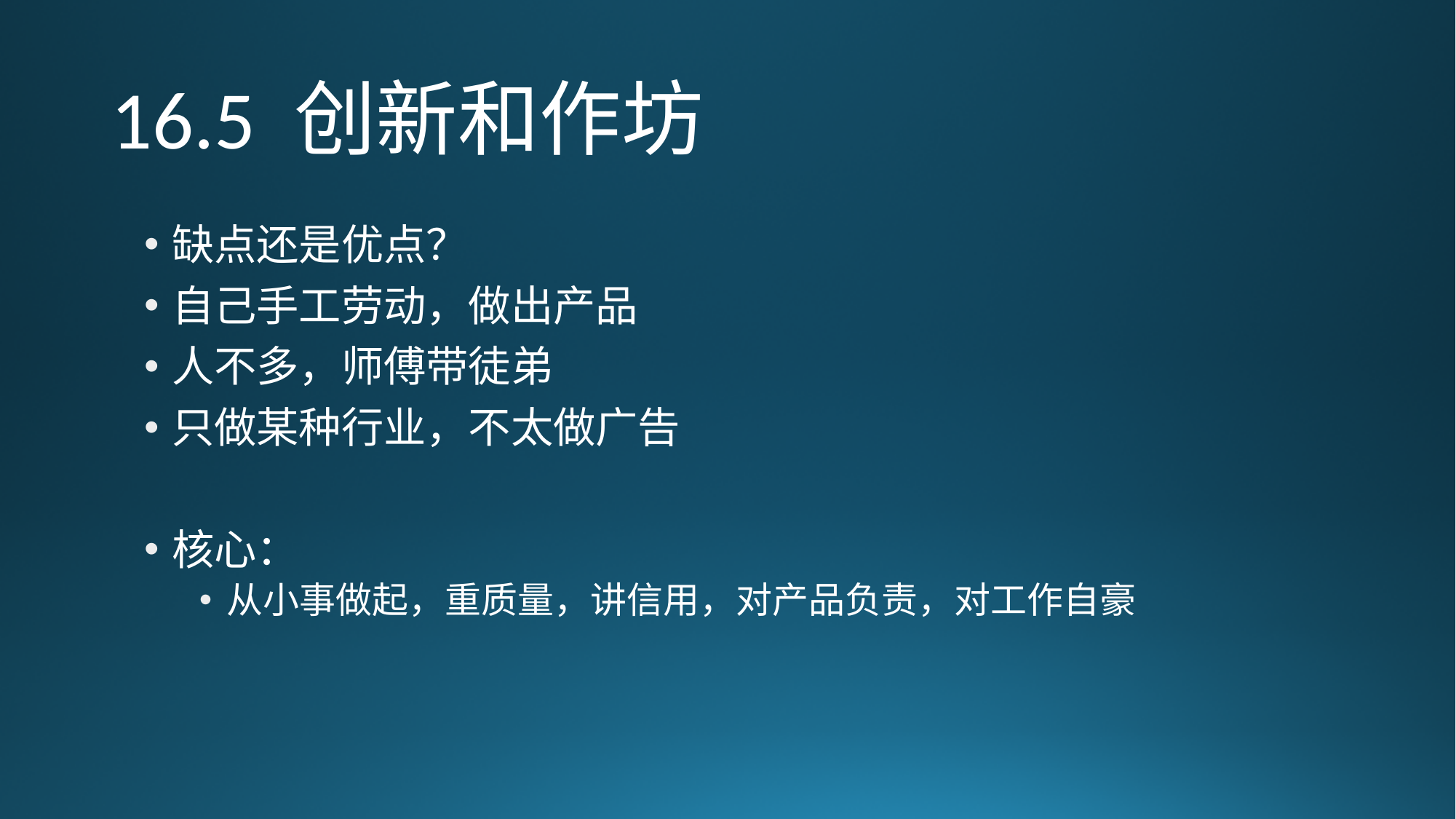

# 16.5 创新和作坊
缺点还是优点？
自己手工劳动，做出产品
人不多，师傅带徒弟
只做某种行业，不太做广告

核心：
从小事做起，重质量，讲信用，对产品负责，对工作自豪